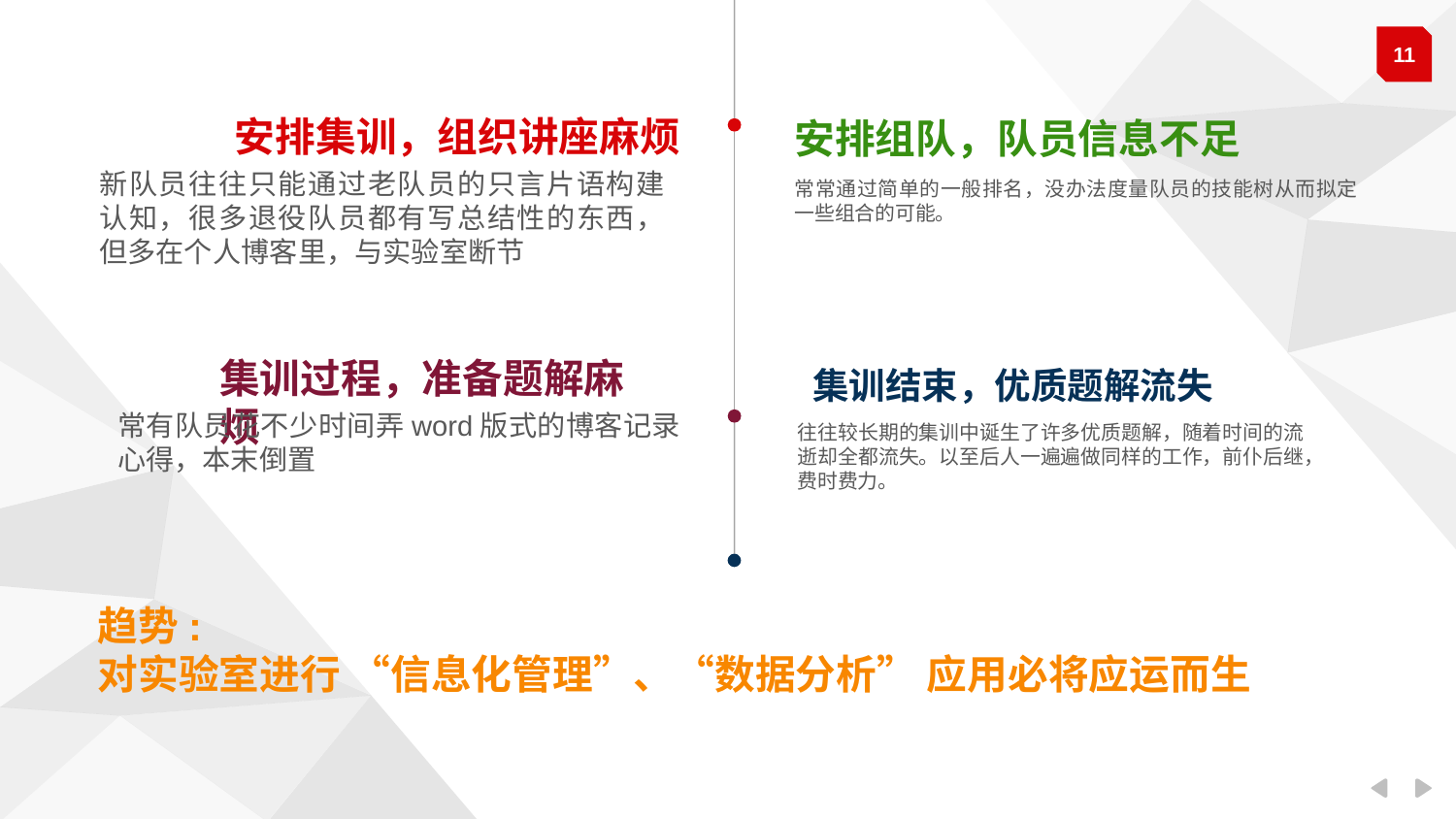

安排集训，组织讲座麻烦
新队员往往只能通过老队员的只言片语构建认知，很多退役队员都有写总结性的东西，但多在个人博客里，与实验室断节
安排组队，队员信息不足
常常通过简单的一般排名，没办法度量队员的技能树从而拟定一些组合的可能。

集训过程，准备题解麻烦
常有队员花不少时间弄word版式的博客记录心得，本末倒置
集训结束，优质题解流失

往往较长期的集训中诞生了许多优质题解，随着时间的流逝却全都流失。以至后人一遍遍做同样的工作，前仆后继，费时费力。

趋势:
对实验室进行 “信息化管理”、“数据分析” 应用必将应运而生